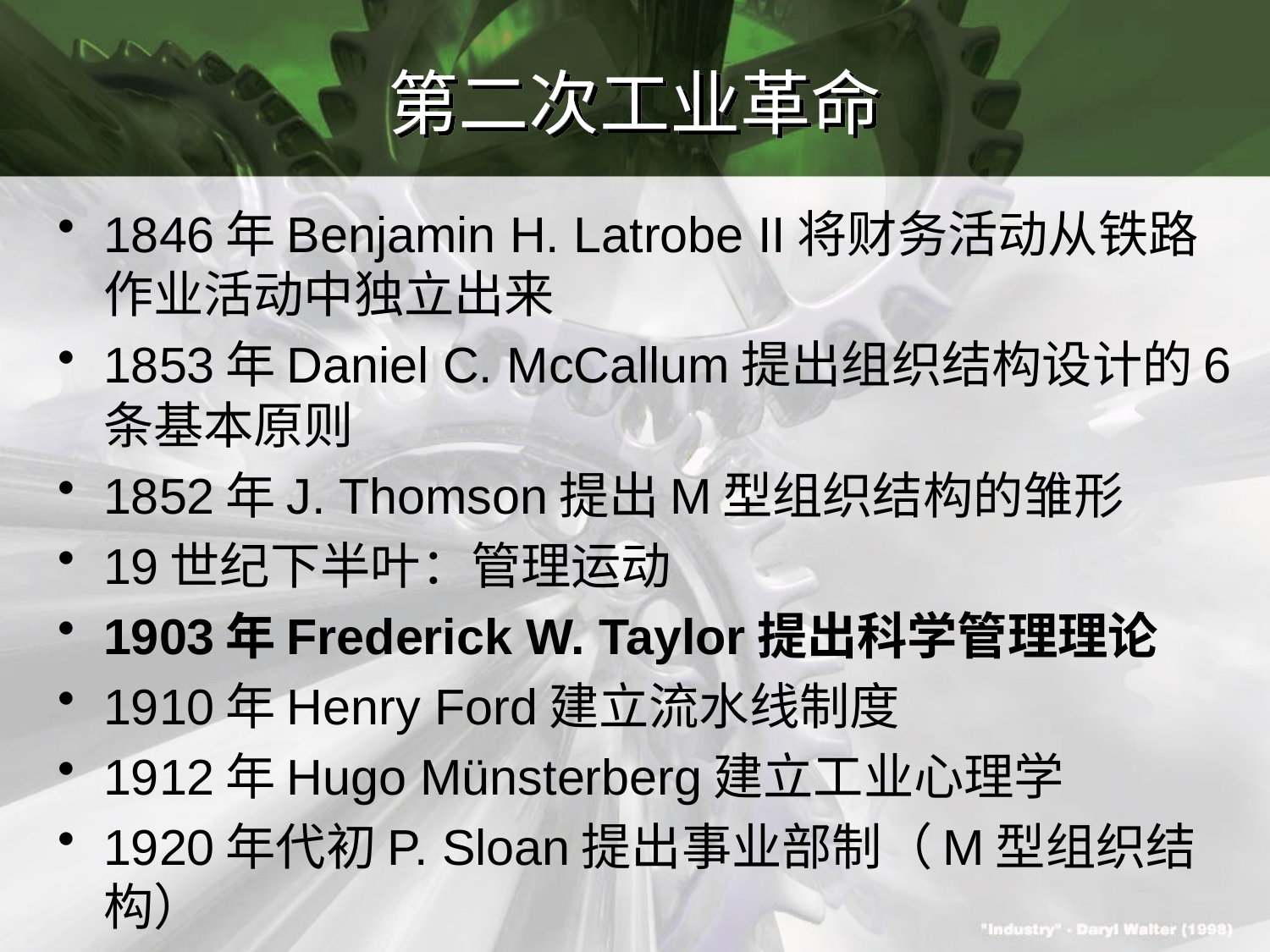

# 第二次工业革命
1846年Benjamin H. Latrobe II将财务活动从铁路作业活动中独立出来
1853年Daniel C. McCallum提出组织结构设计的6条基本原则
1852年J. Thomson提出M型组织结构的雏形
19世纪下半叶：管理运动
1903年Frederick W. Taylor提出科学管理理论
1910年Henry Ford建立流水线制度
1912年Hugo Münsterberg建立工业心理学
1920年代初P. Sloan提出事业部制（M型组织结构）